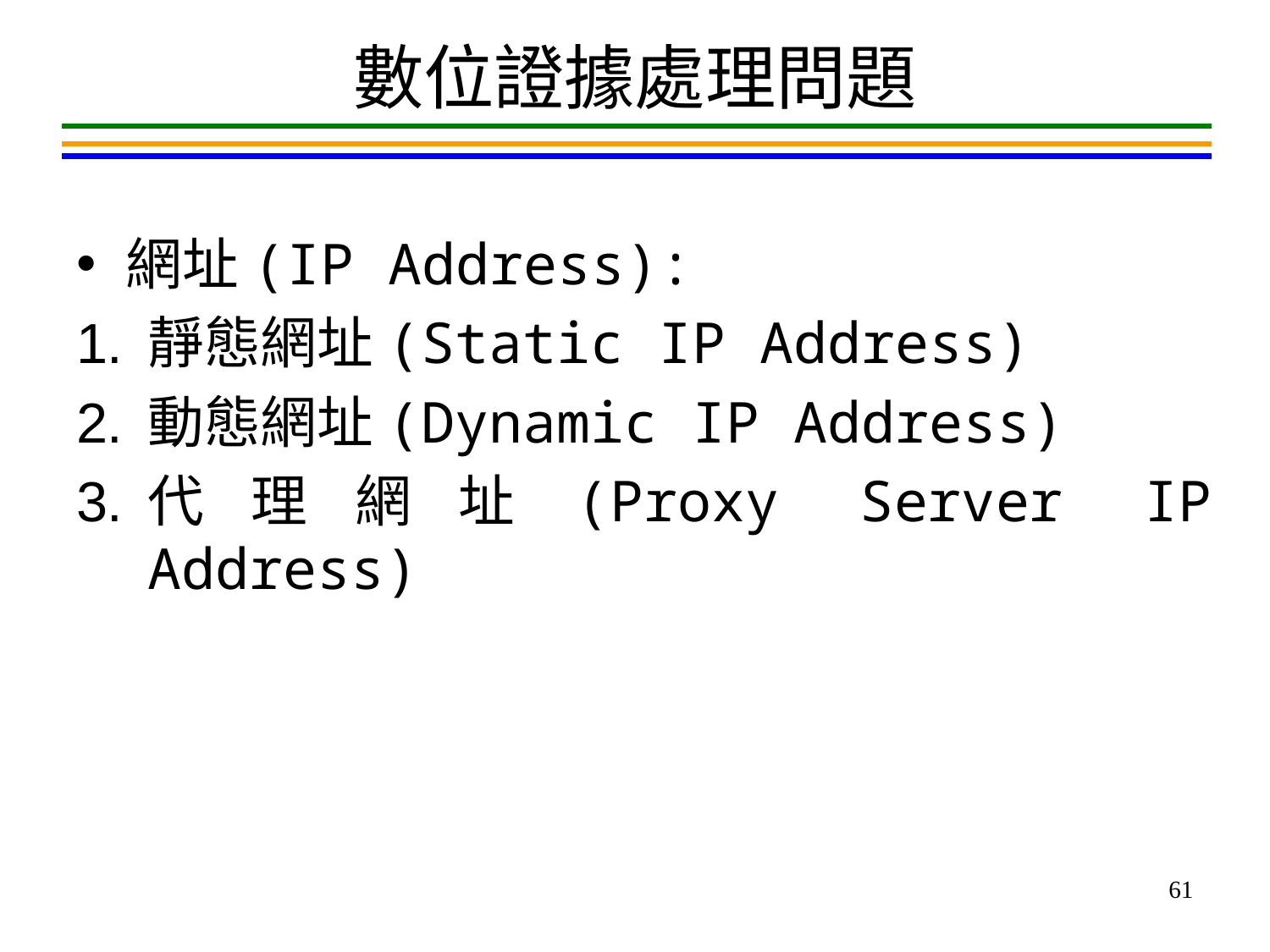

# 數位證據處理問題
網址(IP Address):
靜態網址(Static IP Address)
動態網址(Dynamic IP Address)
代理網址(Proxy Server IP Address)
61